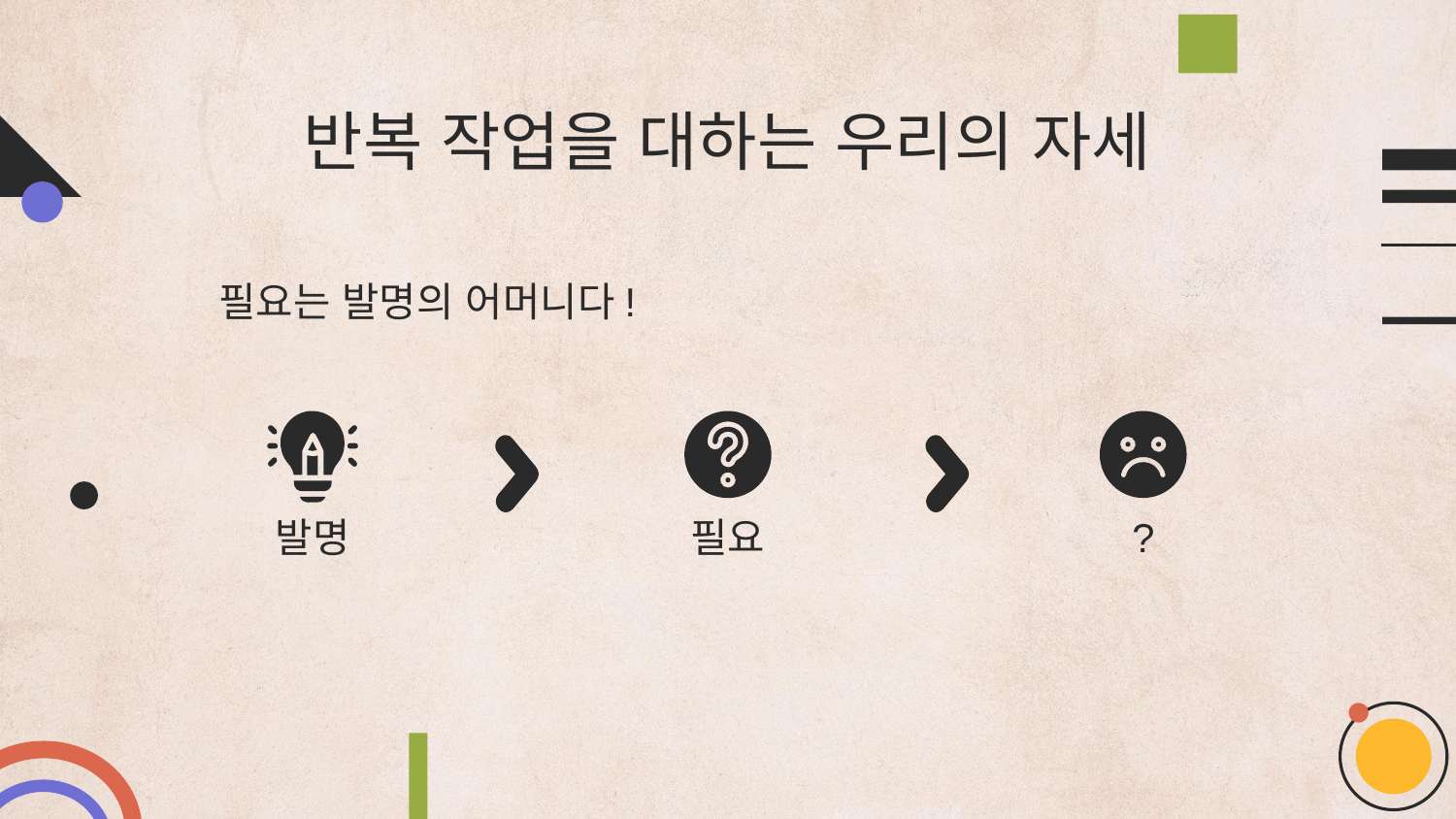

# 반복 작업을 대하는 우리의 자세
필요는 발명의 어머니다!

발명
필요
?